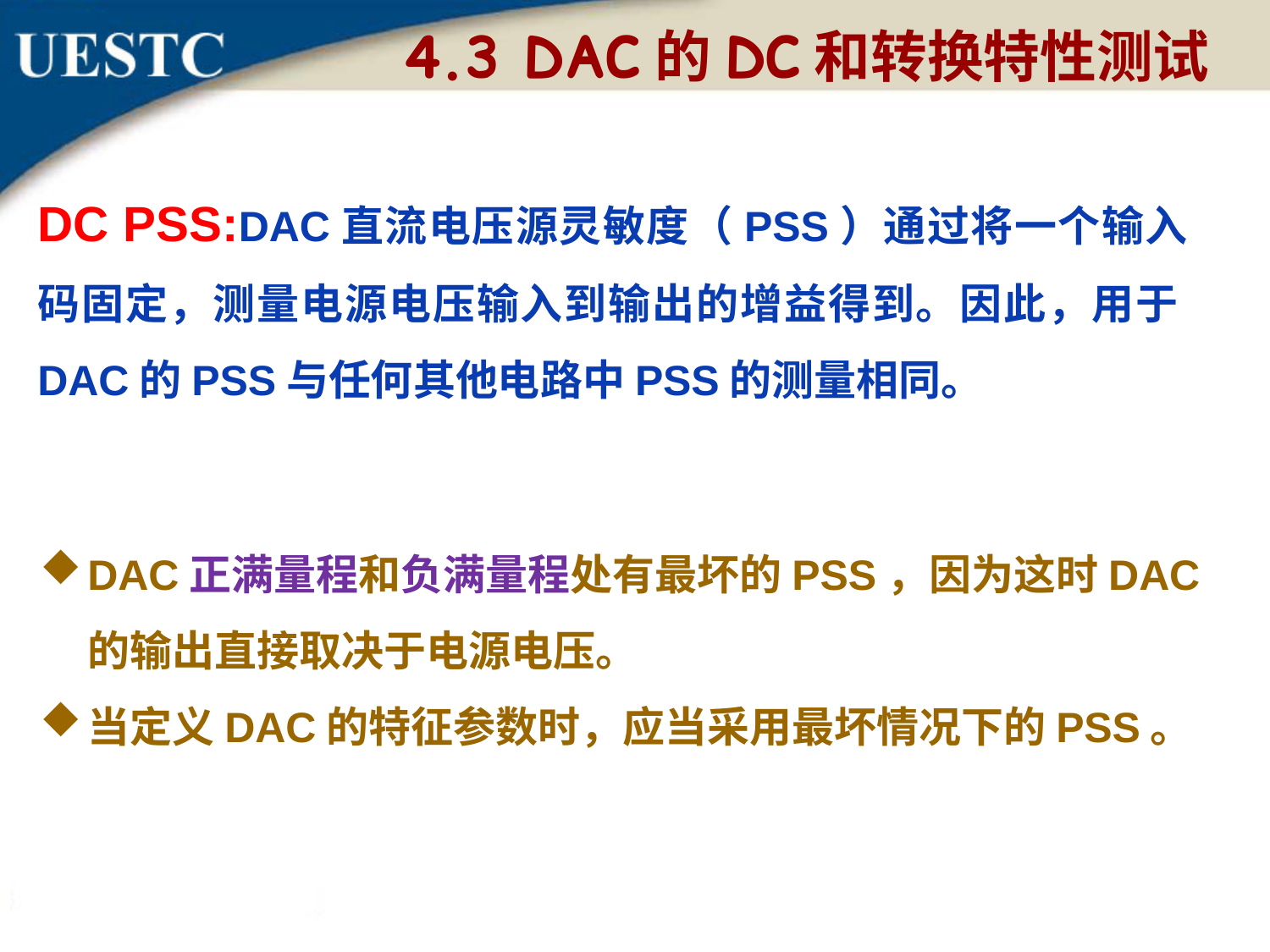

4.3 DAC的DC和转换特性测试
DC PSS:DAC直流电压源灵敏度（PSS）通过将一个输入码固定，测量电源电压输入到输出的增益得到。因此，用于DAC的PSS与任何其他电路中PSS的测量相同。
DAC正满量程和负满量程处有最坏的PSS，因为这时DAC的输出直接取决于电源电压。
当定义DAC的特征参数时，应当采用最坏情况下的PSS。